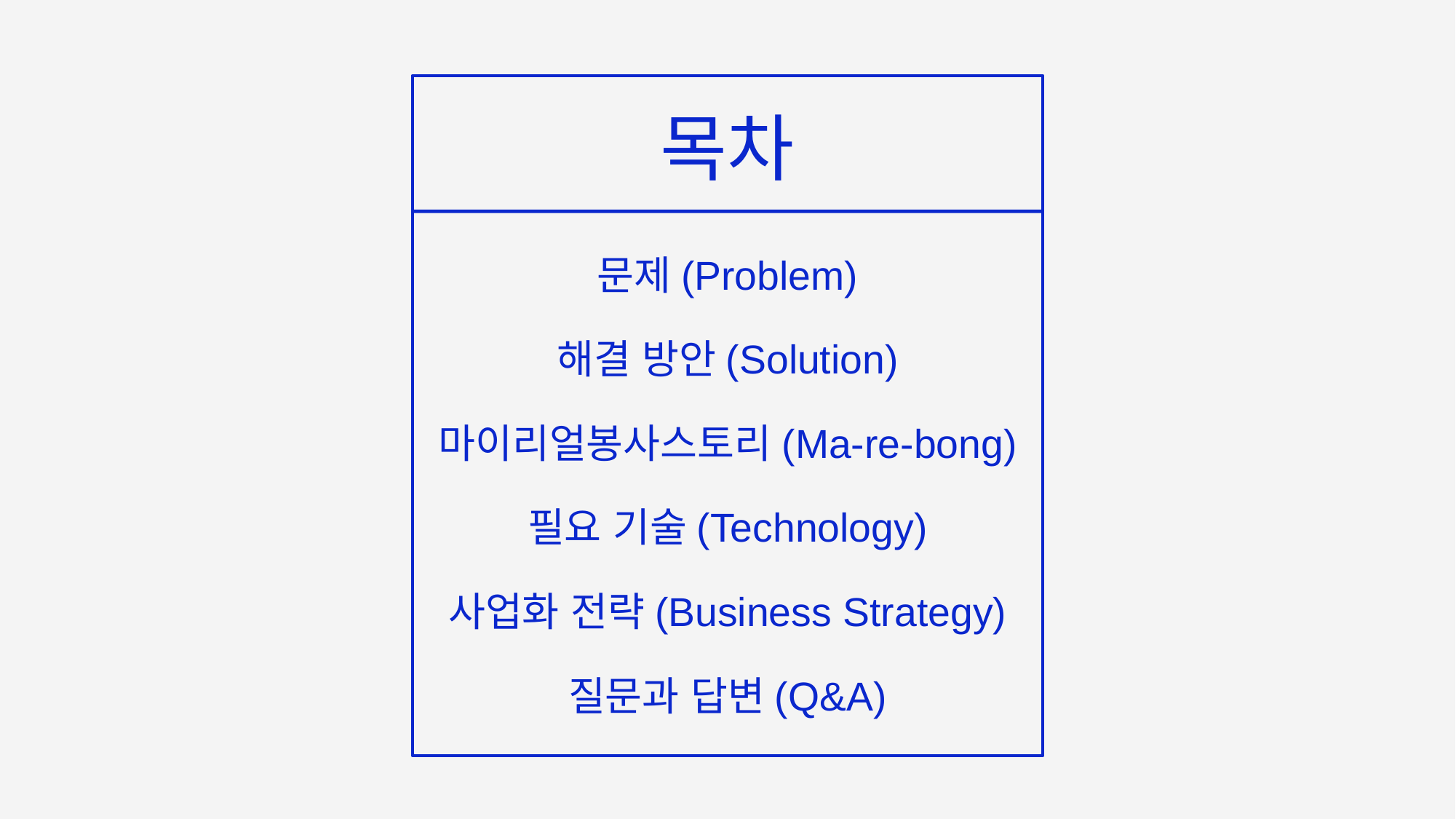

목차

문제(Problem)

해결 방안(Solution)

마이리얼봉사스토리(Ma-re-bong)

필요 기술(Technology)

사업화 전략(Business Strategy)

질문과 답변(Q&A)